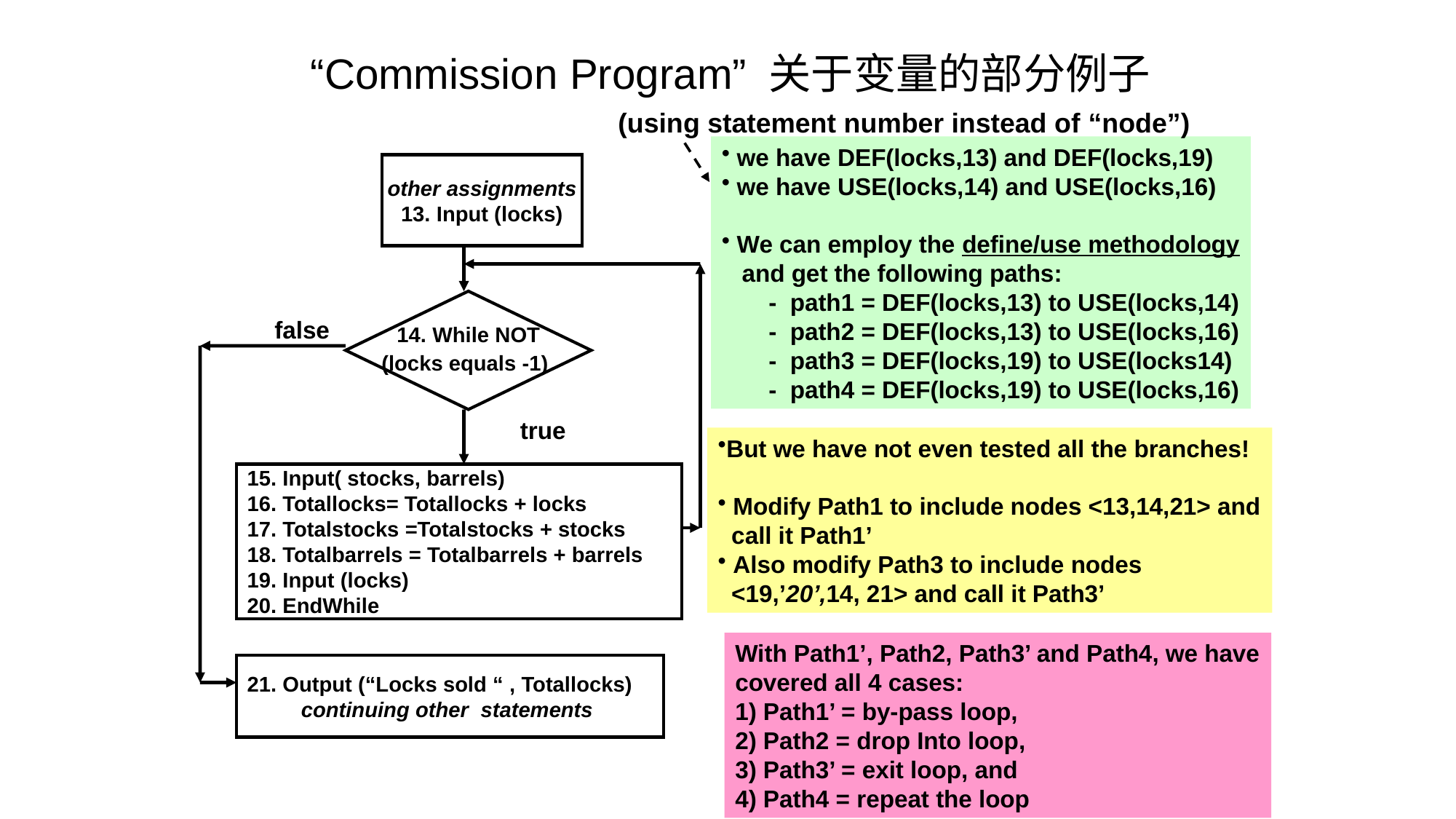

# “Commission Program” 关于变量的部分例子
(using statement number instead of “node”)
 we have DEF(locks,13) and DEF(locks,19)
 we have USE(locks,14) and USE(locks,16)

 We can employ the define/use methodology
   and get the following paths:
       -  path1 = DEF(locks,13) to USE(locks,14)
       -  path2 = DEF(locks,13) to USE(locks,16)
       -  path3 = DEF(locks,19) to USE(locks14)
       -  path4 = DEF(locks,19) to USE(locks,16)

 other assignments
13. Input (locks)

14. While NOT
(locks equals -1)

false

true
But we have not even tested all the branches!

 Modify Path1 to include nodes <13,14,21> and
  call it Path1’
 Also modify Path3 to include nodes
  <19,’20’,14, 21> and call it Path3’
15. Input( stocks, barrels)
16. Totallocks= Totallocks + locks
17. Totalstocks =Totalstocks + stocks
18. Totalbarrels = Totalbarrels + barrels
19. Input (locks)
20. EndWhile

With Path1’, Path2, Path3’ and Path4, we have
covered all 4 cases:
1) Path1’ = by-pass loop,
2) Path2 = drop Into loop,
3) Path3’ = exit loop, and
4) Path4 = repeat the loop
21. Output (“Locks sold “ , Totallocks)
         continuing other  statements